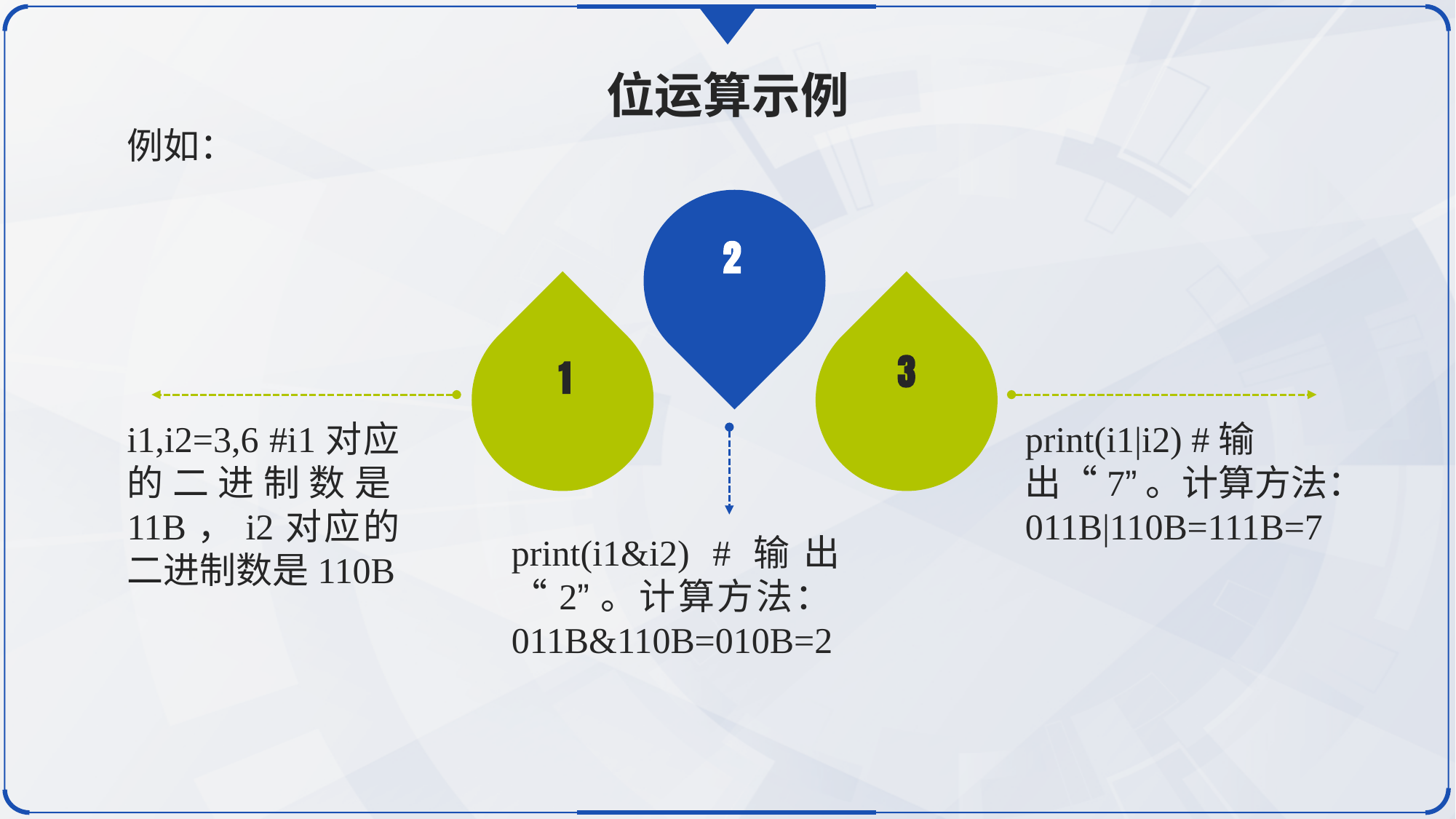

位运算示例
例如：

2

1

3
i1,i2=3,6 #i1对应的二进制数是11B，i2对应的二进制数是110B
print(i1|i2) #输出“7”。计算方法：011B|110B=111B=7
print(i1&i2) #输出“2”。计算方法：011B&110B=010B=2